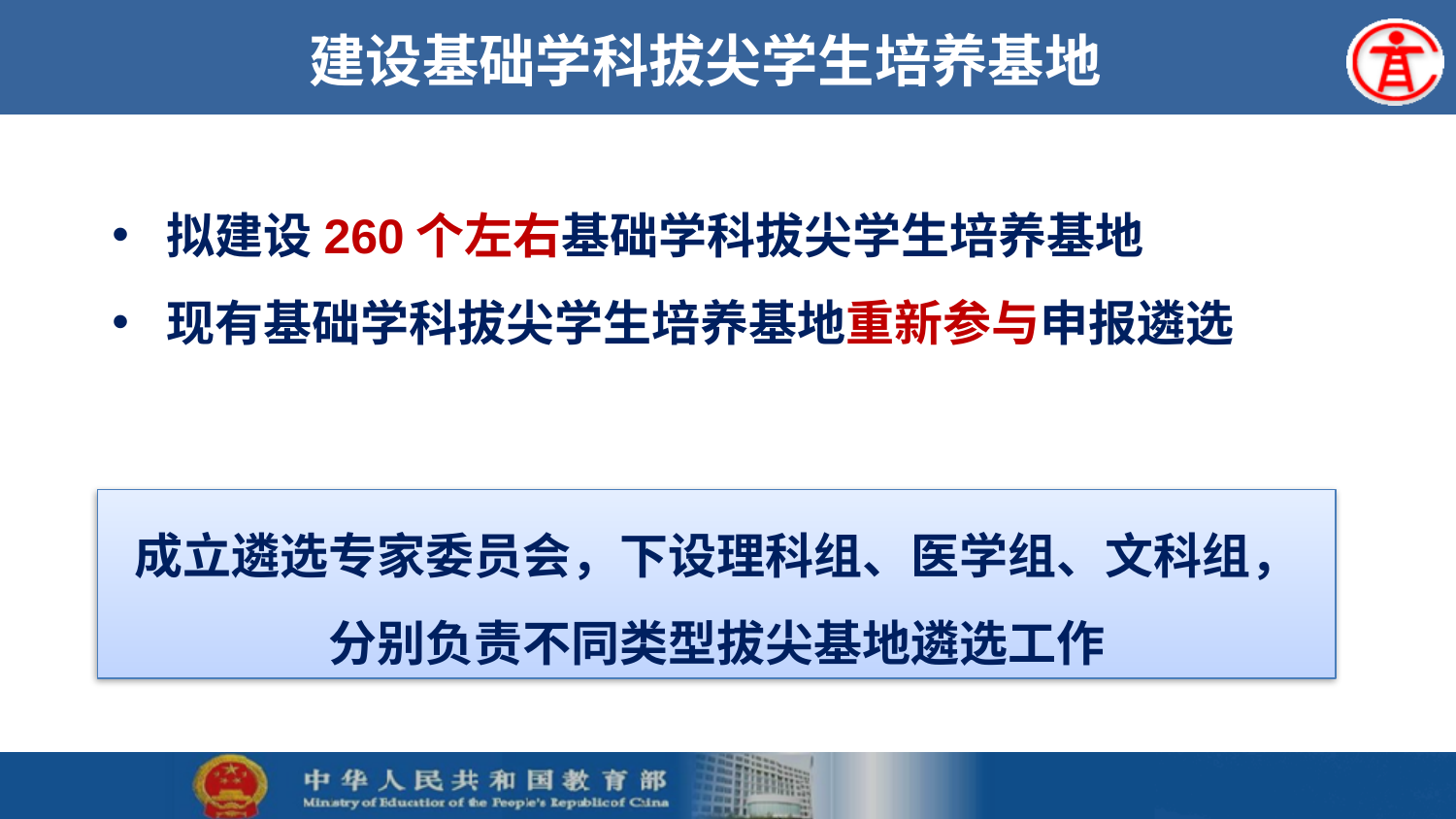

# 建设基础学科拔尖学生培养基地
拟建设260个左右基础学科拔尖学生培养基地
现有基础学科拔尖学生培养基地重新参与申报遴选
成立遴选专家委员会，下设理科组、医学组、文科组，分别负责不同类型拔尖基地遴选工作